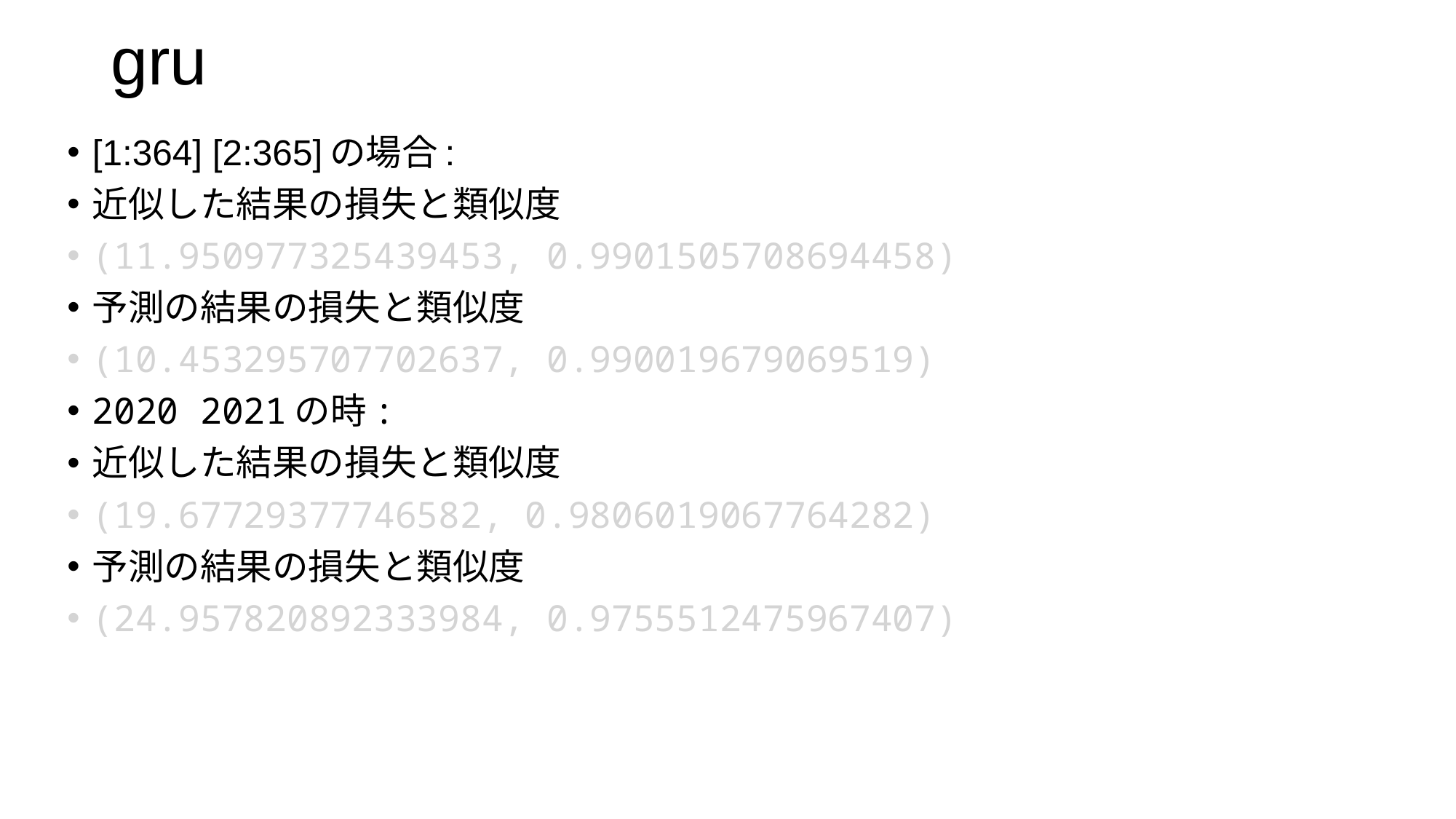

# gru
[1:364] [2:365]の場合:
近似した結果の損失と類似度
(11.950977325439453, 0.9901505708694458)
予測の結果の損失と類似度
(10.453295707702637, 0.990019679069519)
2020 2021の時:
近似した結果の損失と類似度
(19.67729377746582, 0.9806019067764282)
予測の結果の損失と類似度
(24.957820892333984, 0.9755512475967407)